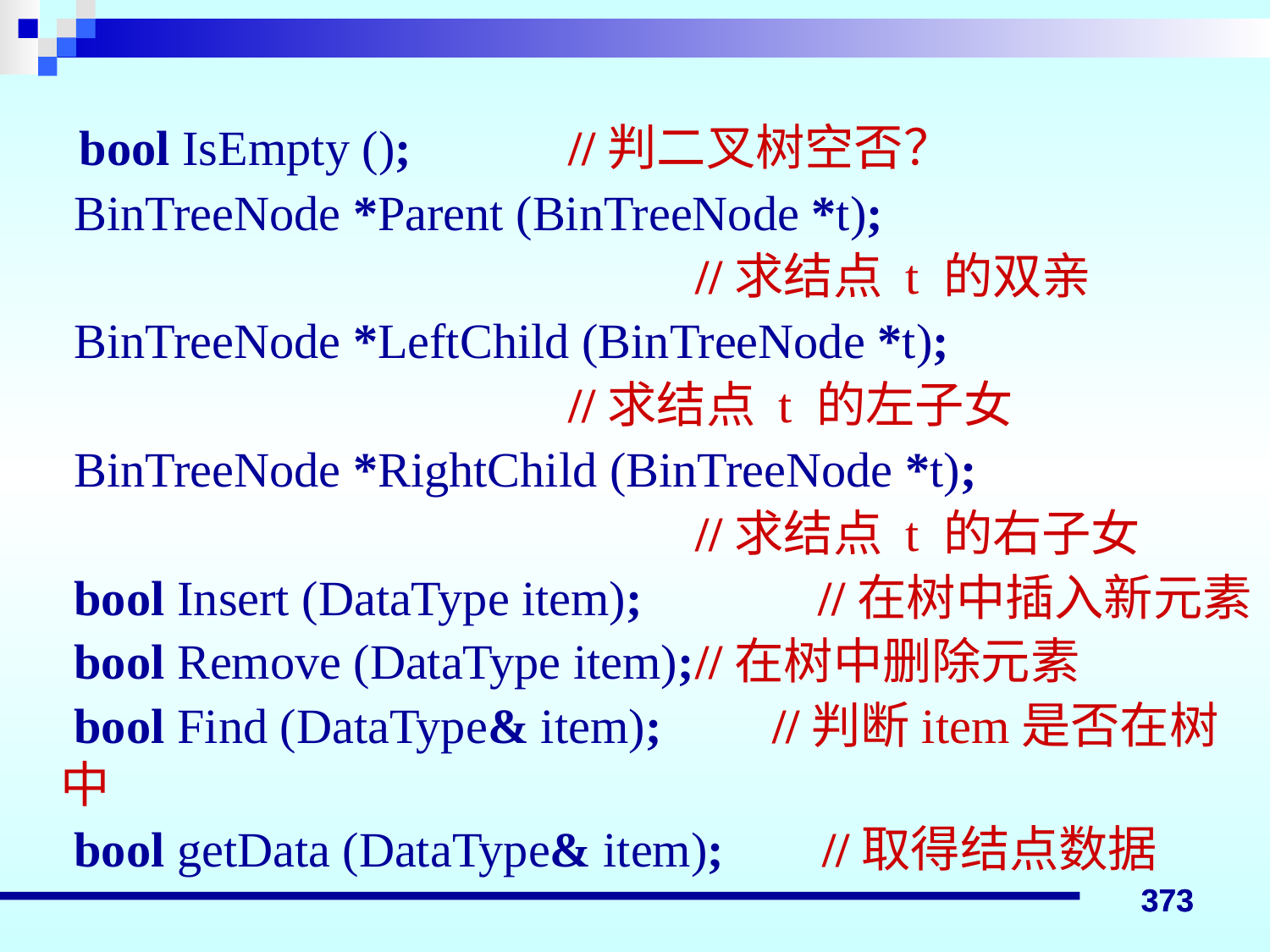

bool IsEmpty ();		//判二叉树空否？
     BinTreeNode *Parent (BinTreeNode *t);
						//求结点 t 的双亲
     BinTreeNode *LeftChild (BinTreeNode *t);
            				//求结点 t 的左子女
     BinTreeNode *RightChild (BinTreeNode *t);
						//求结点 t 的右子女
     bool Insert (DataType item);	          //在树中插入新元素
     bool Remove (DataType item);	//在树中删除元素
     bool Find (DataType& item);         //判断item是否在树中
     bool getData (DataType& item);	//取得结点数据
373
373